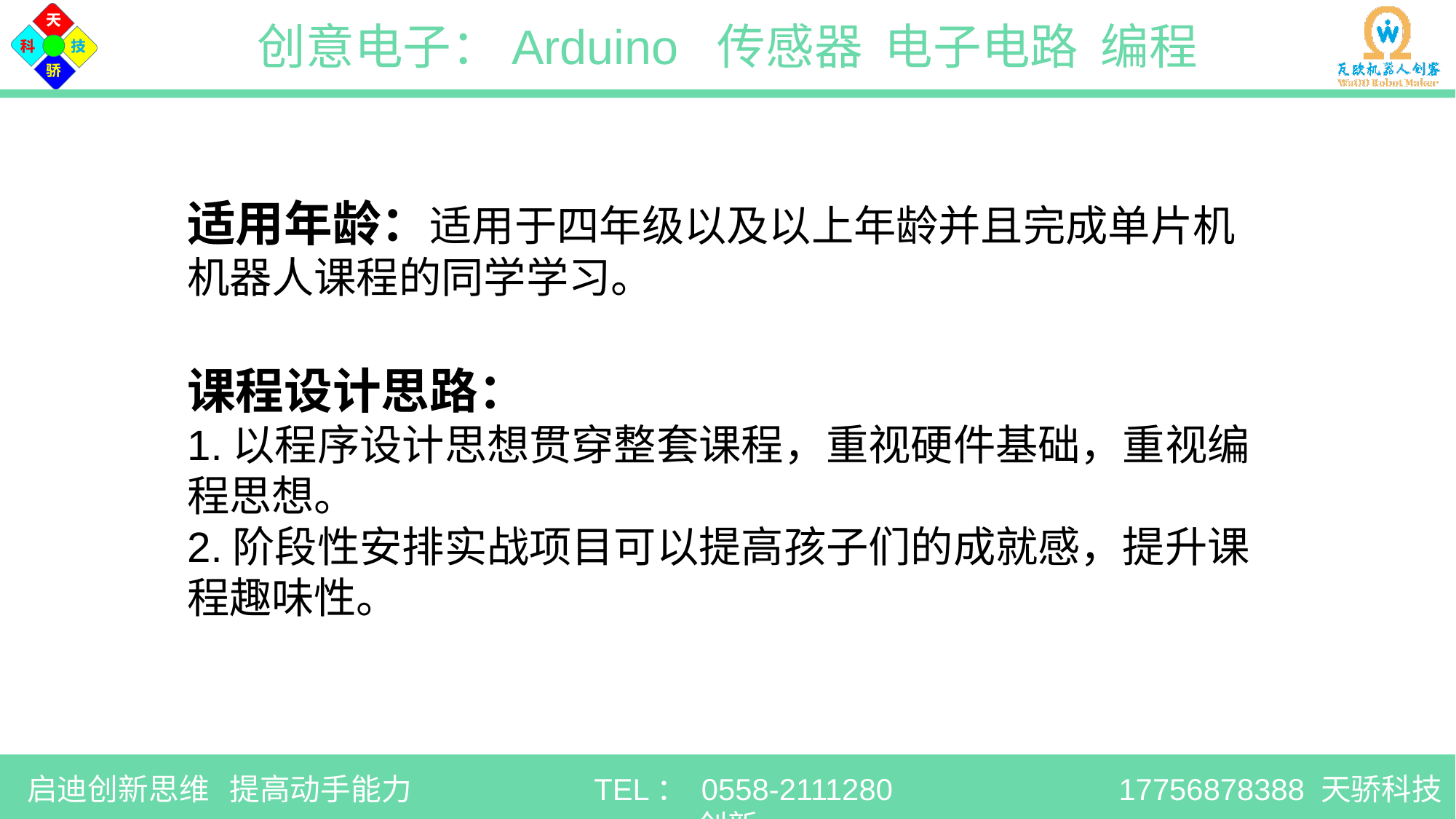

适用年龄：适用于四年级以及以上年龄并且完成单片机机器人课程的同学学习。
课程设计思路：
1.以程序设计思想贯穿整套课程，重视硬件基础，重视编程思想。
2.阶段性安排实战项目可以提高孩子们的成就感，提升课程趣味性。